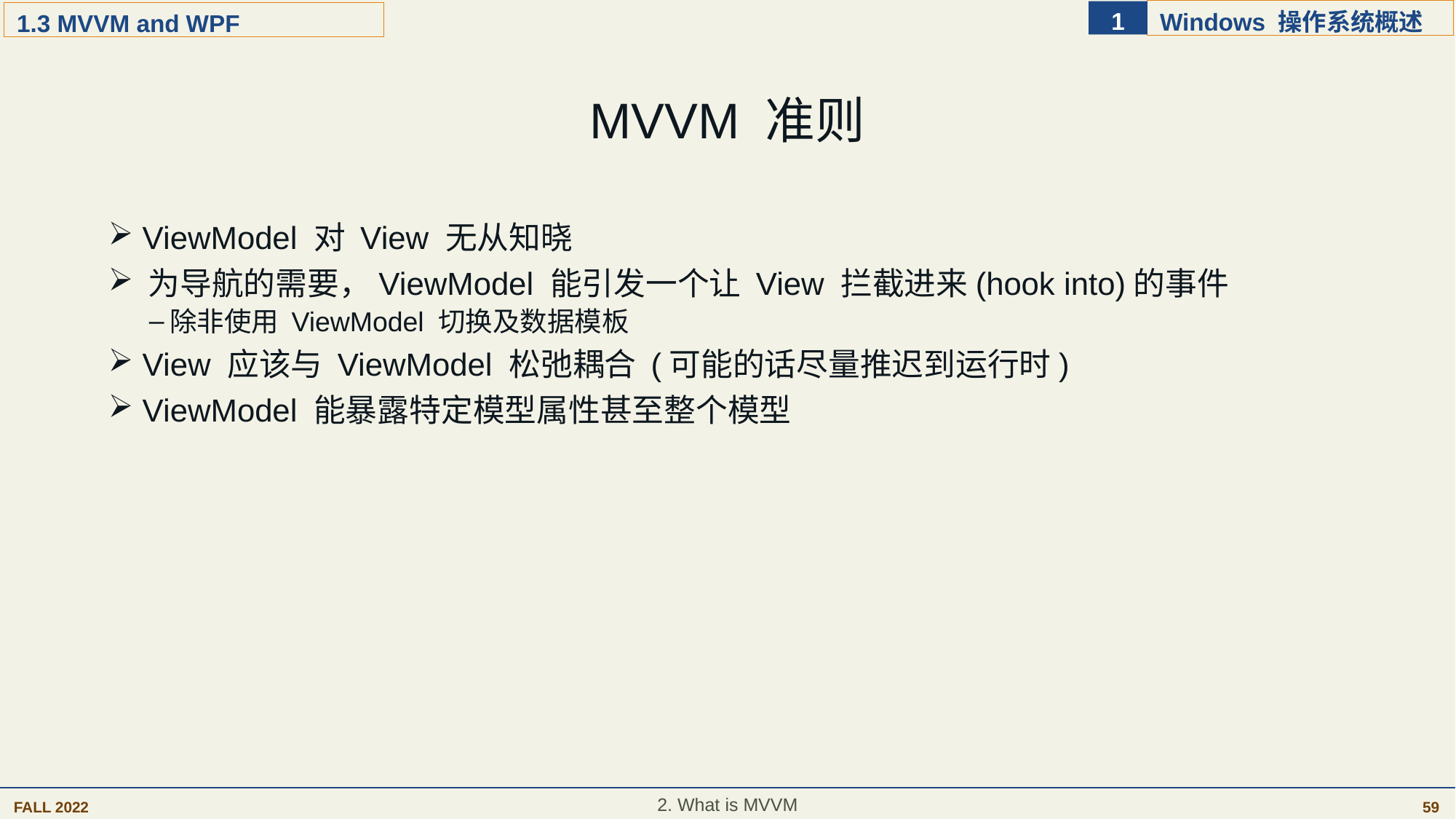

MVVM 准则
 ViewModel 对 View 无从知晓
 为导航的需要，ViewModel 能引发一个让 View 拦截进来(hook into)的事件
除非使用 ViewModel 切换及数据模板
 View 应该与 ViewModel 松弛耦合 (可能的话尽量推迟到运行时)
 ViewModel 能暴露特定模型属性甚至整个模型
2. What is MVVM